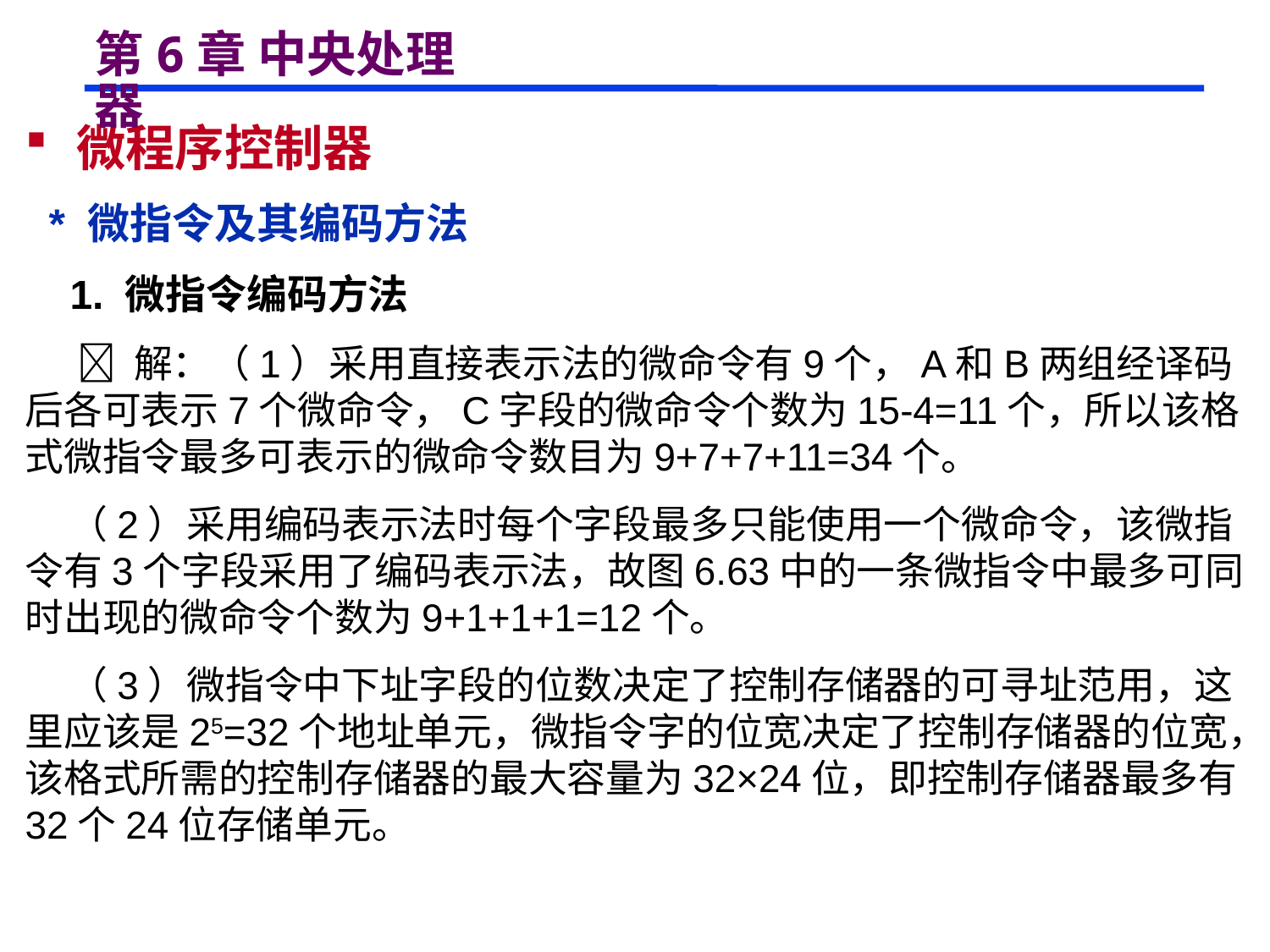

# 第6章 中央处理器
 微程序控制器
  * 微指令及其编码方法
    1. 微指令编码方法
      • 解：（1）采用直接表示法的微命令有9个，A和B两组经译码后各可表示7个微命令，C字段的微命令个数为15-4=11个，所以该格式微指令最多可表示的微命令数目为9+7+7+11=34个。
    （2）采用编码表示法时每个字段最多只能使用一个微命令，该微指令有3个字段采用了编码表示法，故图6.63中的一条微指令中最多可同时出现的微命令个数为9+1+1+1=12个。
    （3）微指令中下址字段的位数决定了控制存储器的可寻址范用，这里应该是25=32个地址单元，微指令字的位宽决定了控制存储器的位宽，该格式所需的控制存储器的最大容量为32×24位，即控制存储器最多有32个24位存储单元。